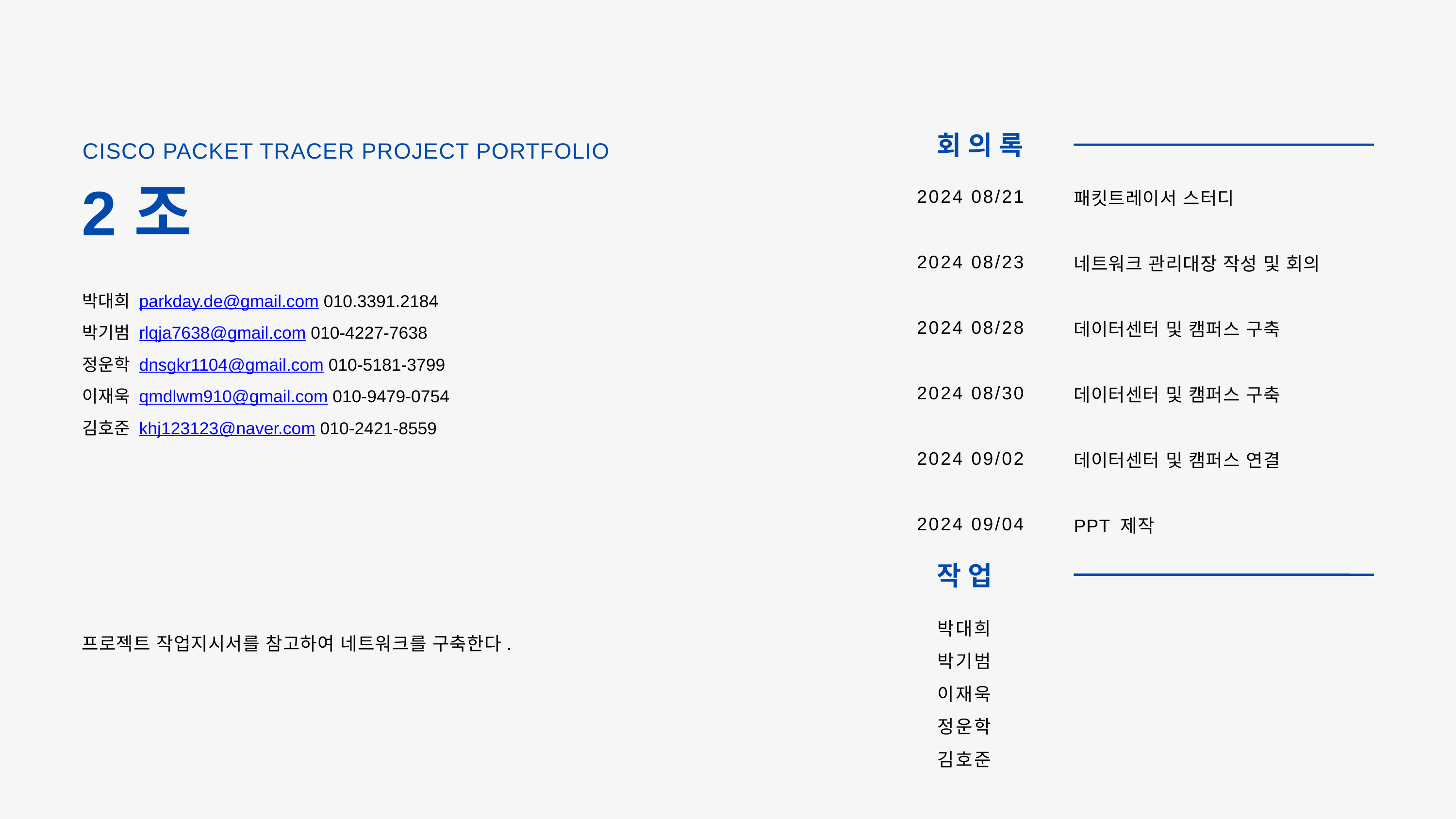

회의록
CISCO PACKET TRACER PROJECT PORTFOLIO

2조
2024 08/21

2024 08/23

2024 08/28

2024 08/30

2024 09/02

2024 09/04
패킷트레이서 스터디

네트워크 관리대장 작성 및 회의

데이터센터 및 캠퍼스 구축

데이터센터 및 캠퍼스 구축

데이터센터 및 캠퍼스 연결

PPT 제작
박대희 parkday.de@gmail.com 010.3391.2184
박기범 rlqja7638@gmail.com 010-4227-7638
정운학 dnsgkr1104@gmail.com 010-5181-3799
이재욱 qmdlwm910@gmail.com 010-9479-0754
김호준 khj123123@naver.com 010-2421-8559
작업

박대희
박기범
이재욱
정운학
김호준
프로젝트 작업지시서를 참고하여 네트워크를 구축한다.